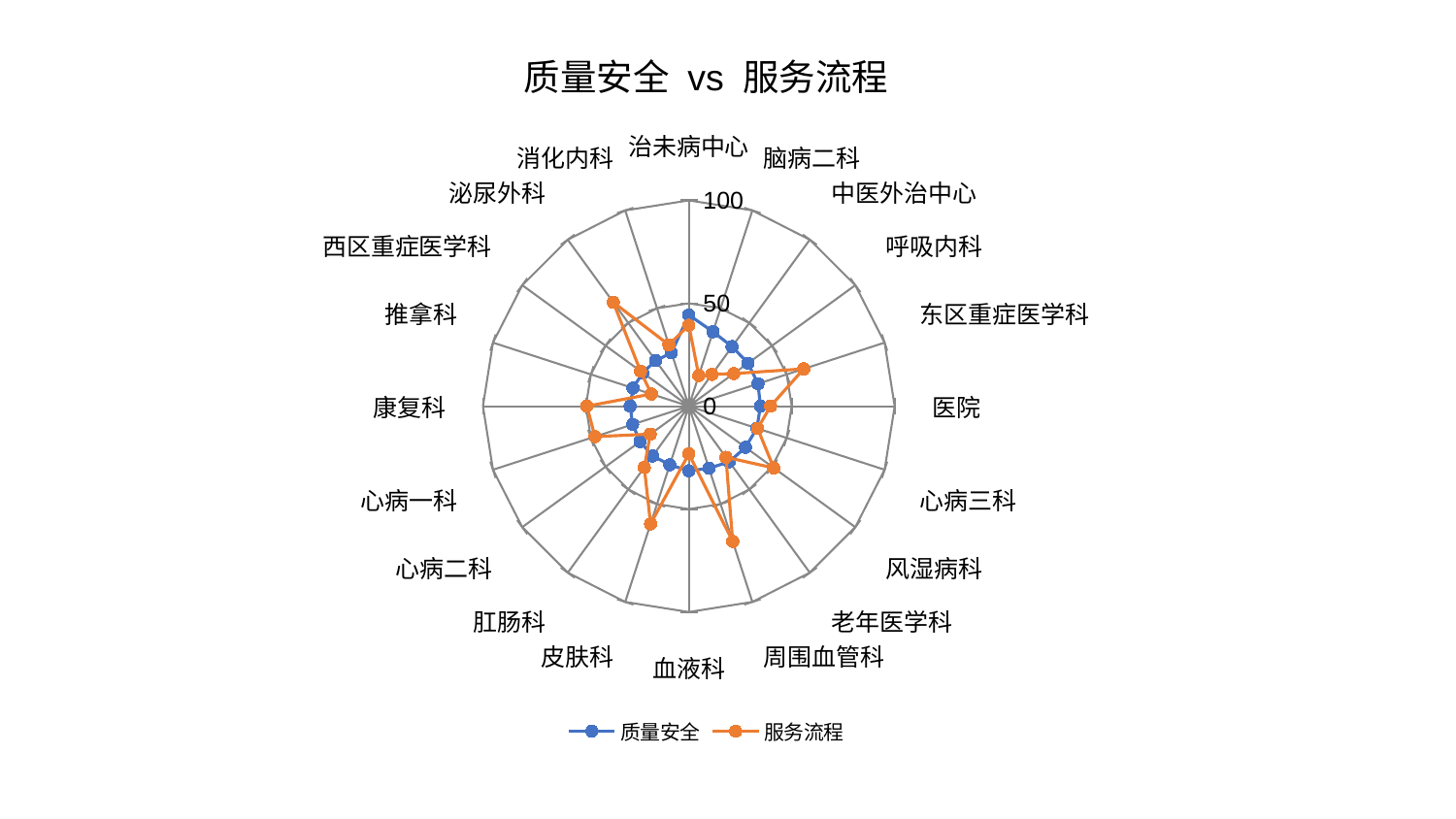

### Chart: 质量安全 vs 服务流程

| Category | 质量安全 | 服务流程 |
|---|---|---|
| 治未病中心 | 44.334828269667426 | 39.34904786693527 |
| 脑病二科 | 38.03230267444876 | 15.642874504948274 |
| 中医外治中心 | 35.804465508894936 | 19.12568884201861 |
| 呼吸内科 | 35.56020979947641 | 26.98307315092067 |
| 东区重症医学科 | 35.35881056330546 | 58.734466218136575 |
| 医院 | 34.82145332245055 | 39.70483059370011 |
| 心病三科 | 34.78406342567949 | 35.16419565522975 |
| 风湿病科 | 34.04766599172025 | 51.0624085666908 |
| 老年医学科 | 33.42165541655662 | 30.692165631889 |
| 周围血管科 | 31.714893024900697 | 69.07603051343327 |
| 血液科 | 31.431041772959055 | 23.198981750768873 |
| 皮肤科 | 29.936038088754337 | 60.10604386875552 |
| 肛肠科 | 29.92769431811799 | 36.79532262899123 |
| 心病二科 | 29.2688473024749 | 23.145143915305262 |
| 心病一科 | 28.681574888974488 | 47.926199301793524 |
| 康复科 | 28.507099217789197 | 49.52240060542052 |
| 推拿科 | 28.50343094389242 | 19.094869286474875 |
| 西区重症医学科 | 27.633943394435725 | 29.001582739861675 |
| 泌尿外科 | 27.383194474487475 | 62.383219150544264 |
| 消化内科 | 27.30361161844592 | 31.371157119823156 |
9